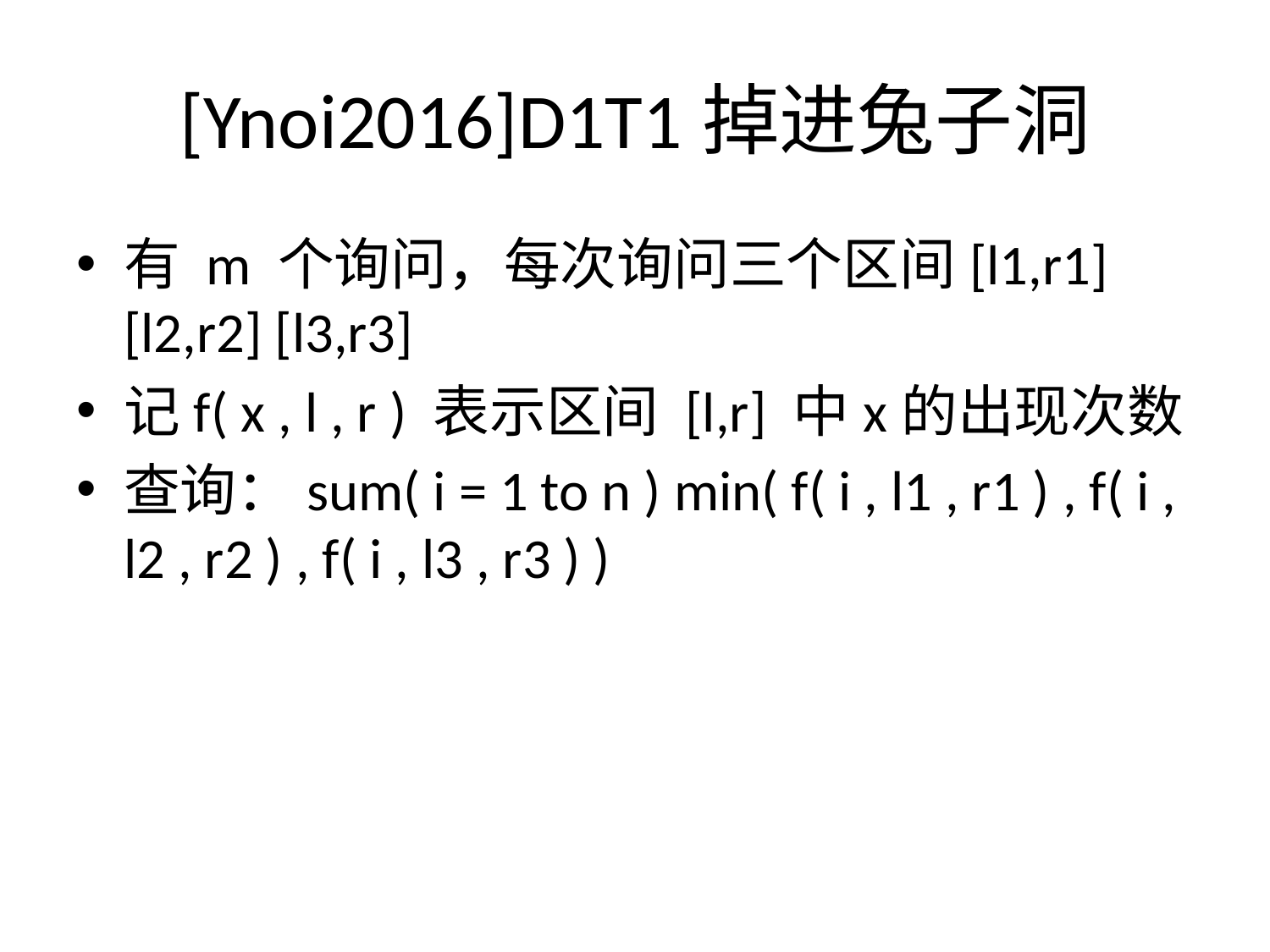

# [Ynoi2016]D1T1掉进兔子洞
有 m 个询问，每次询问三个区间[l1,r1] [l2,r2] [l3,r3]
记f( x , l , r ) 表示区间 [l,r] 中x的出现次数
查询：sum( i = 1 to n ) min( f( i , l1 , r1 ) , f( i , l2 , r2 ) , f( i , l3 , r3 ) )